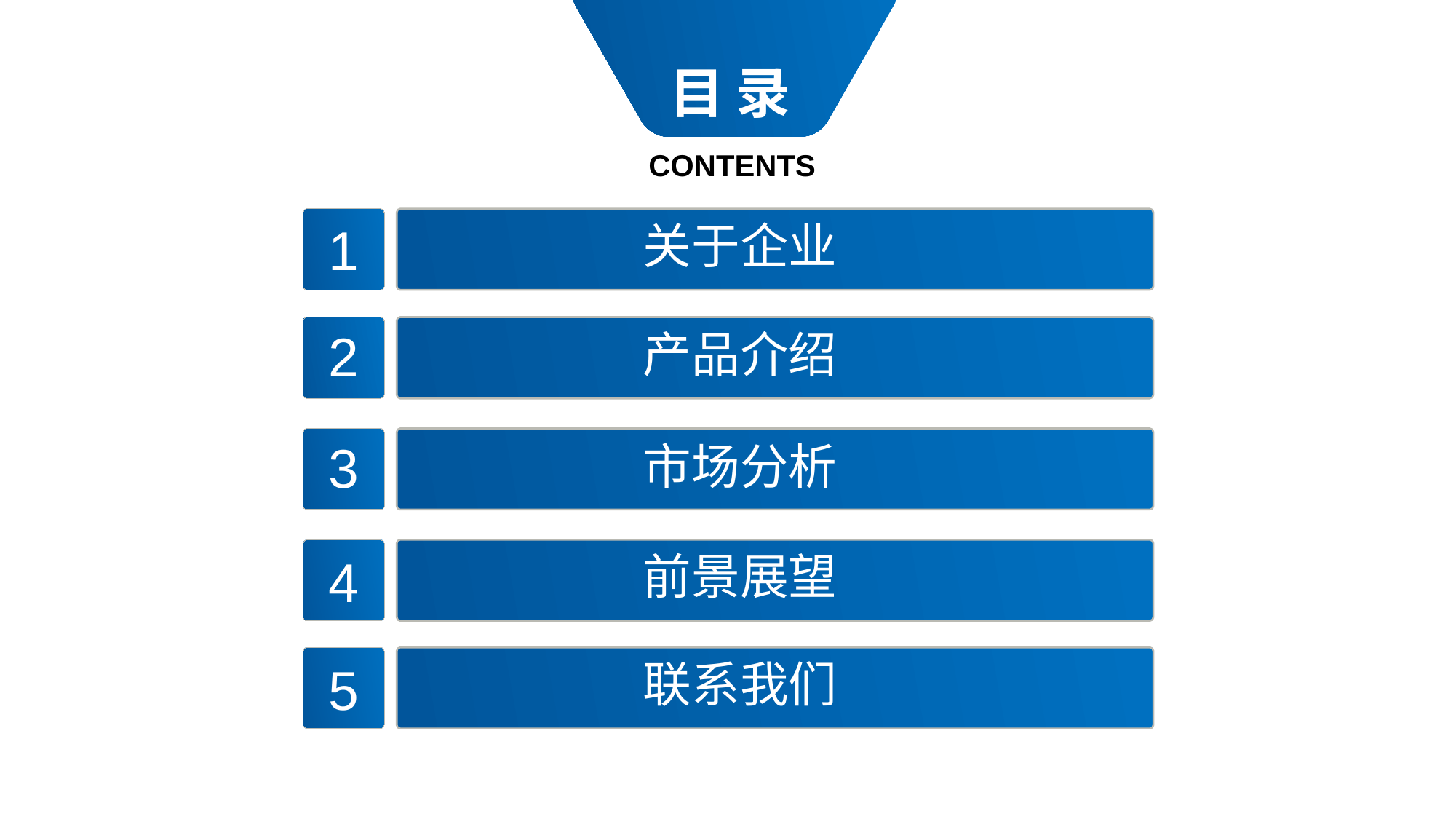

目 录
CONTENTS

关于企业
1

2

产品介绍
3

市场分析

前景展望
4

联系我们
5